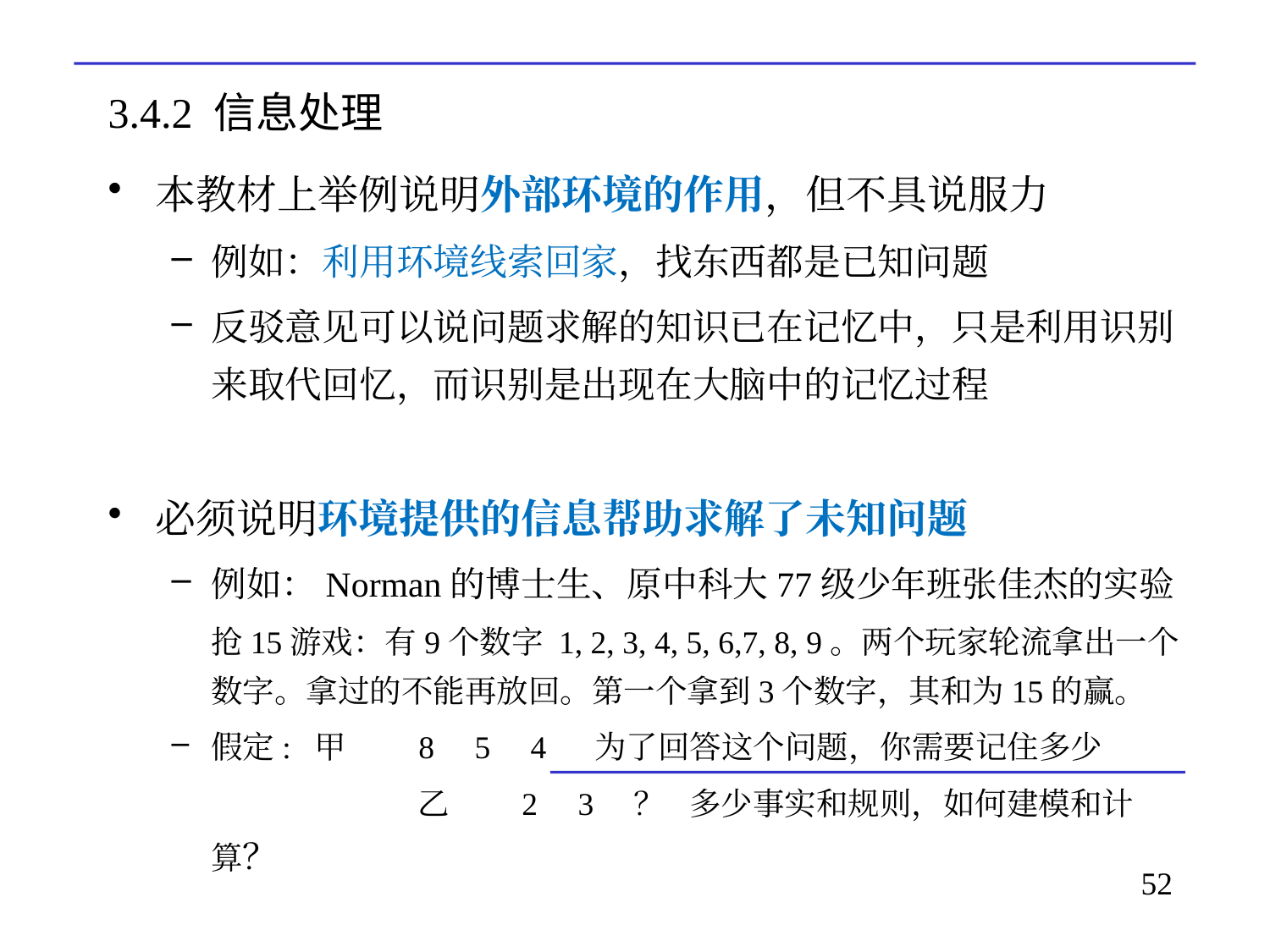

# 3.4.2 信息处理
本教材上举例说明外部环境的作用，但不具说服力
例如：利用环境线索回家，找东西都是已知问题
反驳意见可以说问题求解的知识已在记忆中，只是利用识别来取代回忆，而识别是出现在大脑中的记忆过程

必须说明环境提供的信息帮助求解了未知问题
例如：Norman的博士生、原中科大77级少年班张佳杰的实验
	抢15游戏：有9个数字 1, 2, 3, 4, 5, 6,7, 8, 9。两个玩家轮流拿出一个数字。拿过的不能再放回。第一个拿到3个数字，其和为15的赢。
假定:  甲        8     5     4     为了回答这个问题，你需要记住多少
		         乙        2     3    ？   多少事实和规则，如何建模和计算？
52